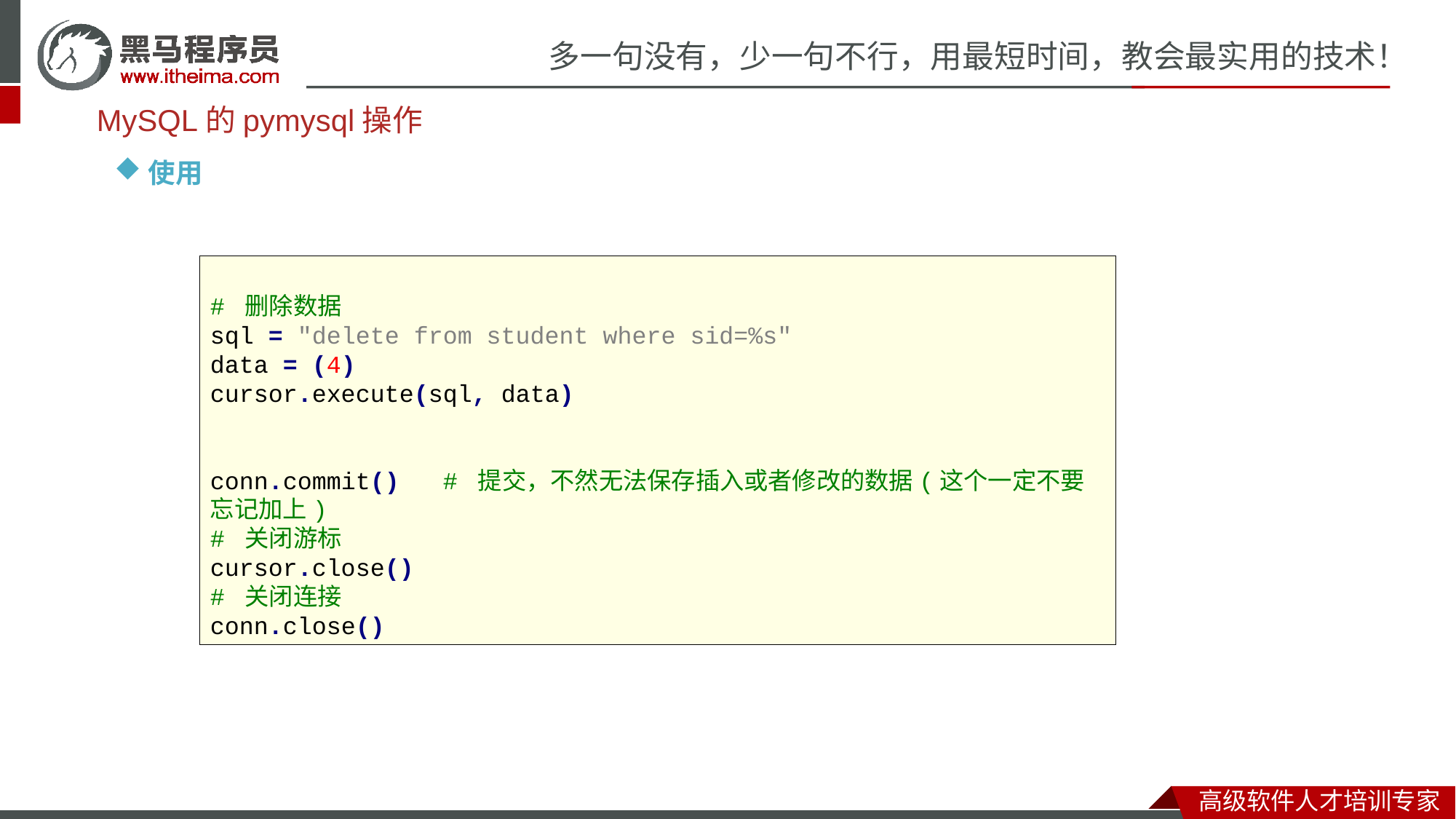

MySQL的pymysql操作
使用

# 删除数据
sql = "delete from student where sid=%s"
data = (4)
cursor.execute(sql, data)

conn.commit()   # 提交，不然无法保存插入或者修改的数据(这个一定不要忘记加上)
# 关闭游标
cursor.close()
# 关闭连接
conn.close()